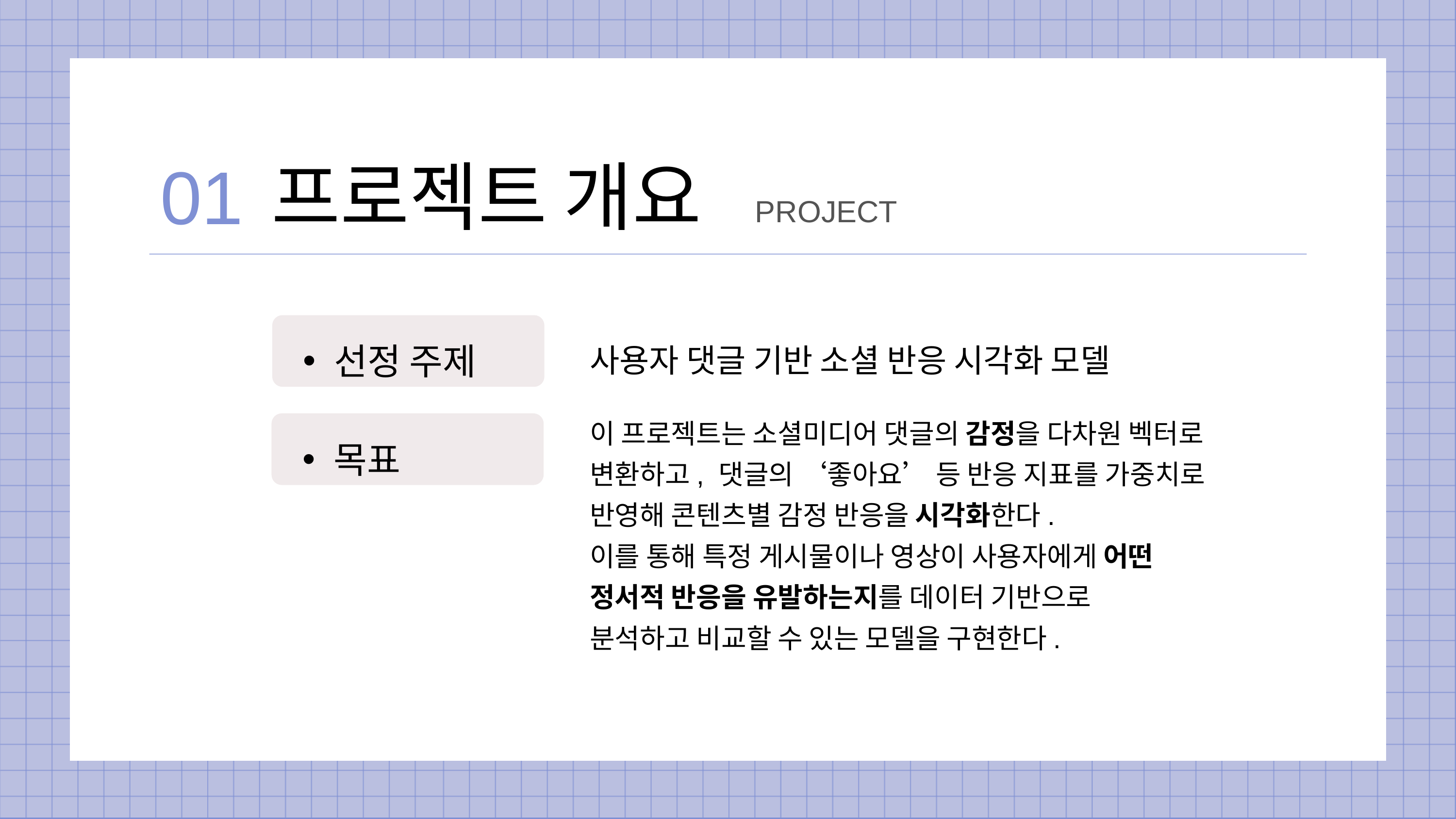

01
프로젝트 개요
PROJECT

선정 주제
사용자 댓글 기반 소셜 반응 시각화 모델

목표
이 프로젝트는 소셜미디어 댓글의 감정을 다차원 벡터로 변환하고, 댓글의 ‘좋아요’ 등 반응 지표를 가중치로 반영해 콘텐츠별 감정 반응을 시각화한다.
이를 통해 특정 게시물이나 영상이 사용자에게 어떤
정서적 반응을 유발하는지를 데이터 기반으로
분석하고 비교할 수 있는 모델을 구현한다.